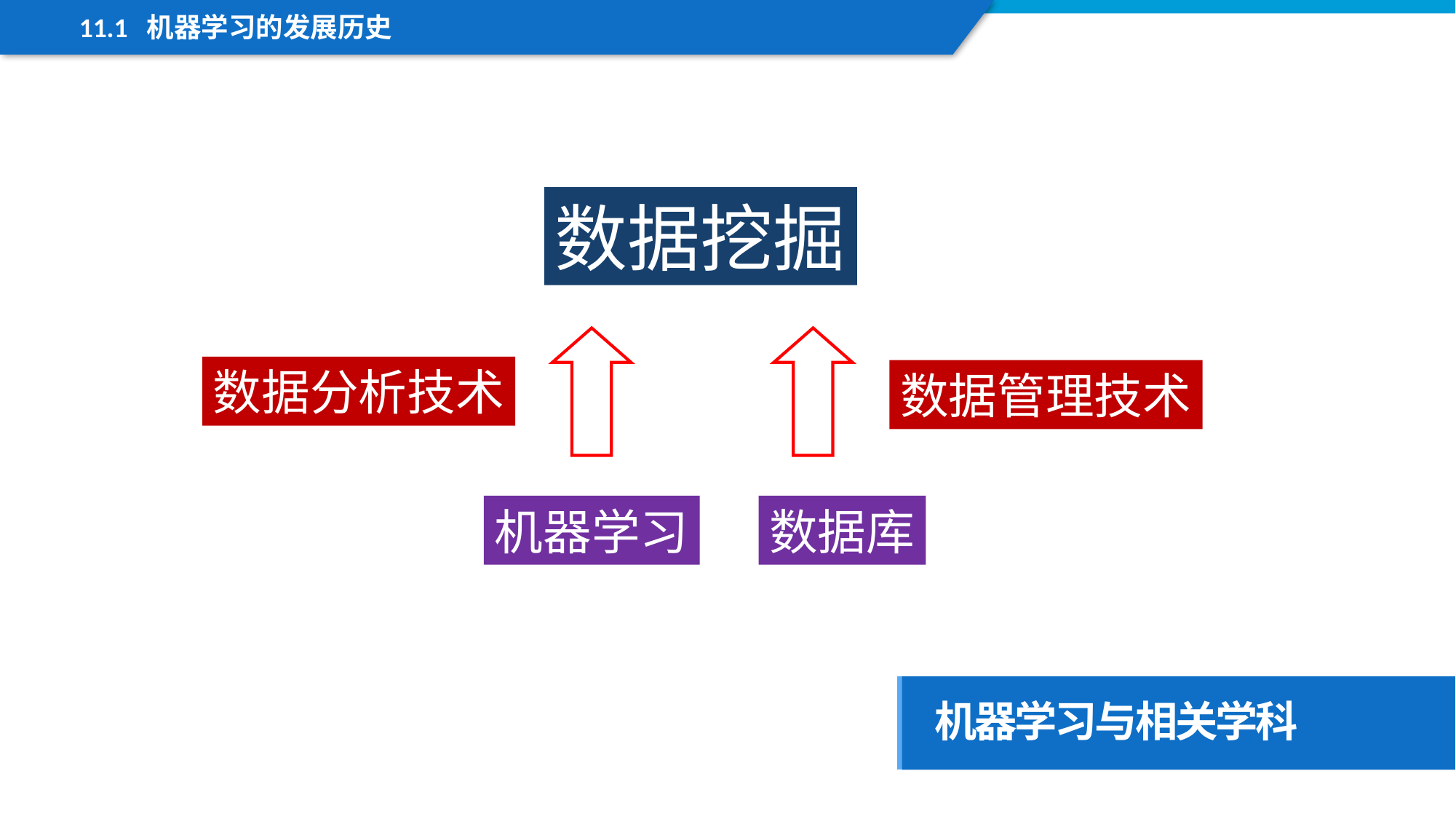

11.1  机器学习的发展历史
数据挖掘

数据分析技术
数据管理技术
数据库
机器学习
机器学习与相关学科